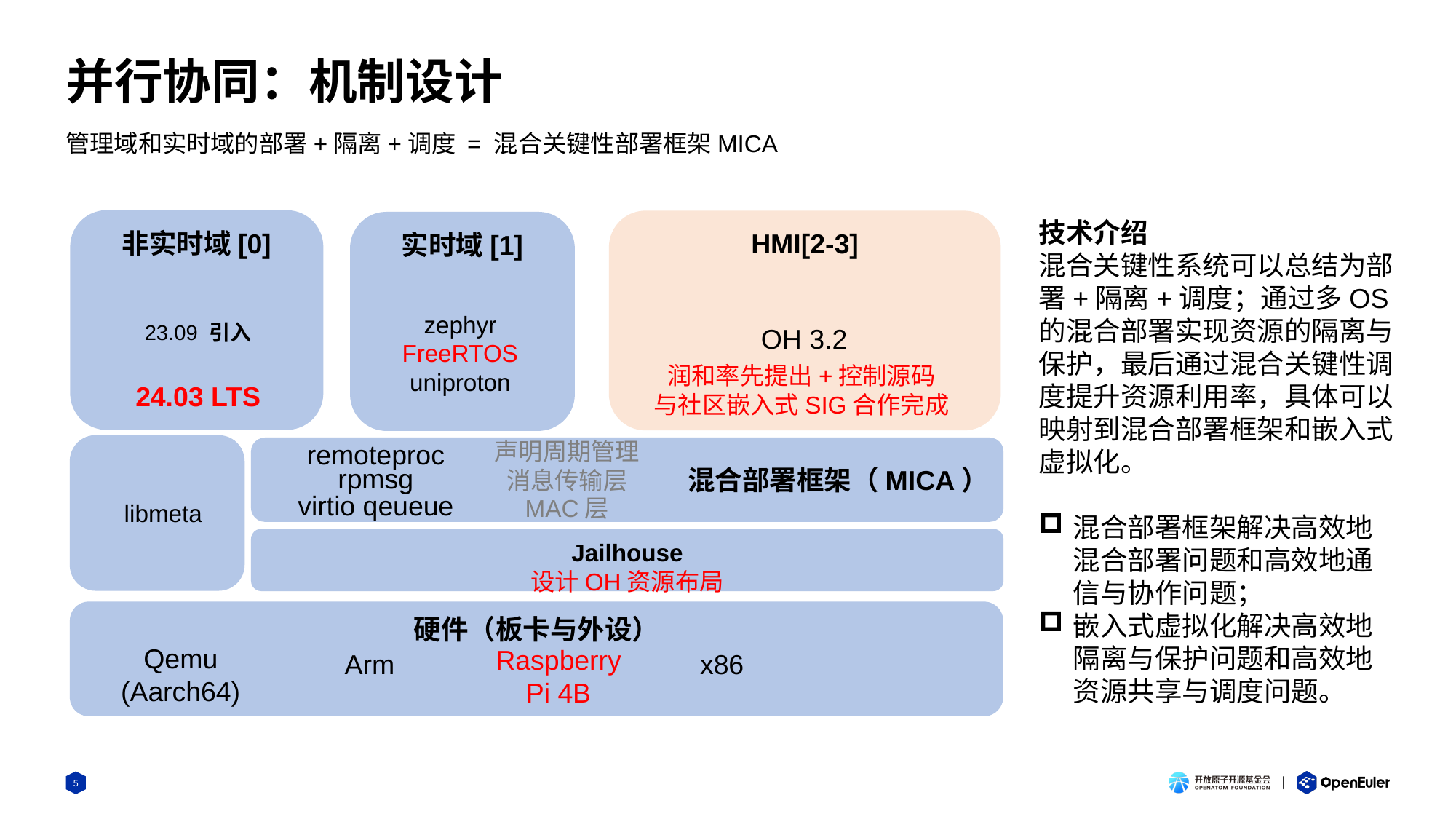

# 并行协同：机制设计
管理域和实时域的部署+隔离+调度 = 混合关键性部署框架MICA
非实时域[0]
技术介绍
混合关键性系统可以总结为部署+隔离+调度；通过多OS的混合部署实现资源的隔离与保护，最后通过混合关键性调度提升资源利用率，具体可以映射到混合部署框架和嵌入式虚拟化。

混合部署框架解决高效地混合部署问题和高效地通信与协作问题；
嵌入式虚拟化解决高效地隔离与保护问题和高效地资源共享与调度问题。
HMI[2-3]
实时域[1]
zephyr
FreeRTOS
uniproton

23.09 引入
OH 3.2
润和率先提出+控制源码
与社区嵌入式SIG合作完成
24.03 LTS

声明周期管理
混合部署框架（MICA）
remoteproc
rpmsg
消息传输层
virtio qeueue
MAC层
libmeta
Jailhouse
设计OH资源布局
硬件（板卡与外设）
Qemu
(Aarch64)
Raspberry Pi 4B
Arm
x86